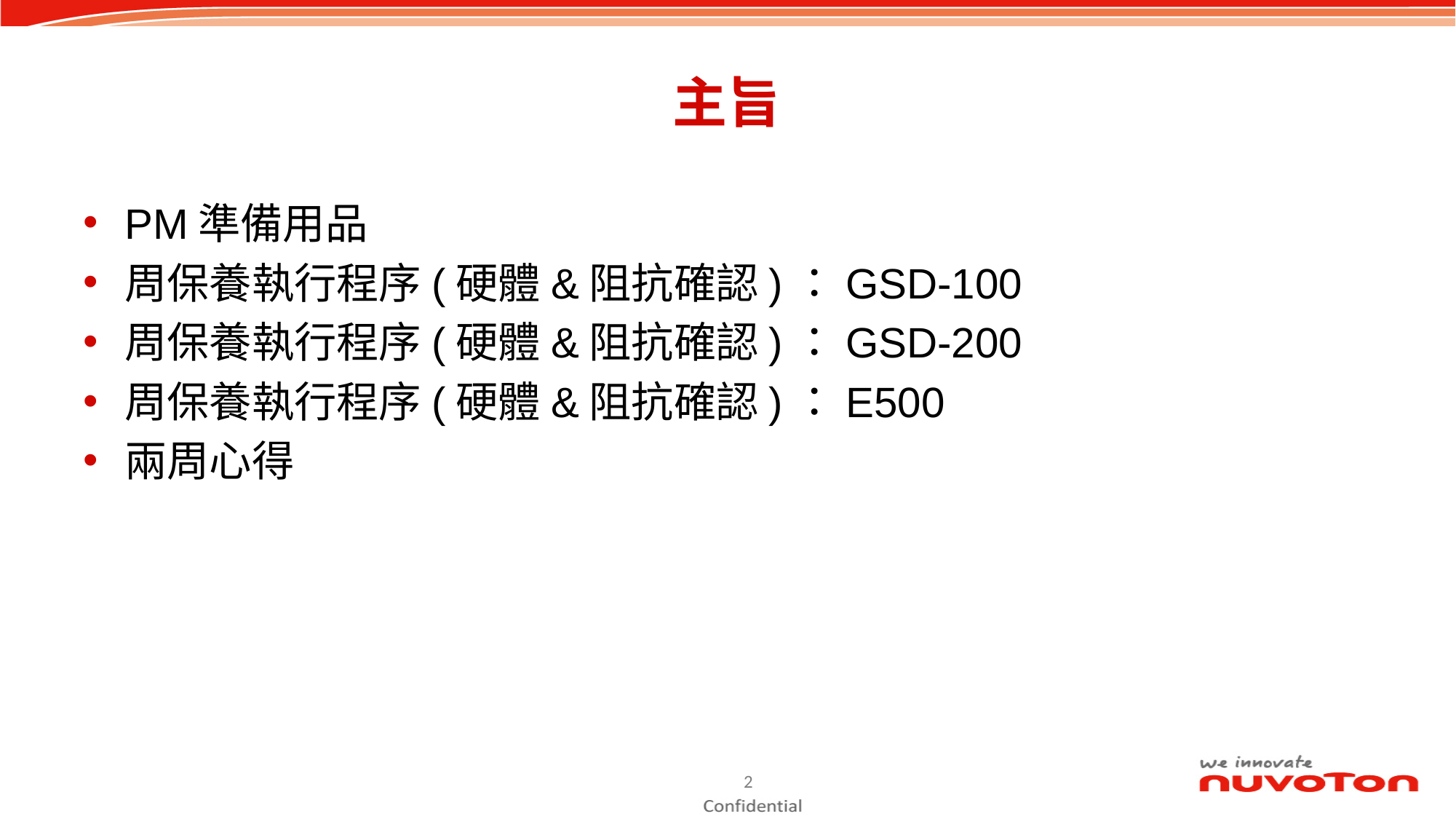

# 主旨
PM準備用品
周保養執行程序(硬體&阻抗確認)：GSD-100
周保養執行程序(硬體&阻抗確認)：GSD-200
周保養執行程序(硬體&阻抗確認)：E500
兩周心得
2